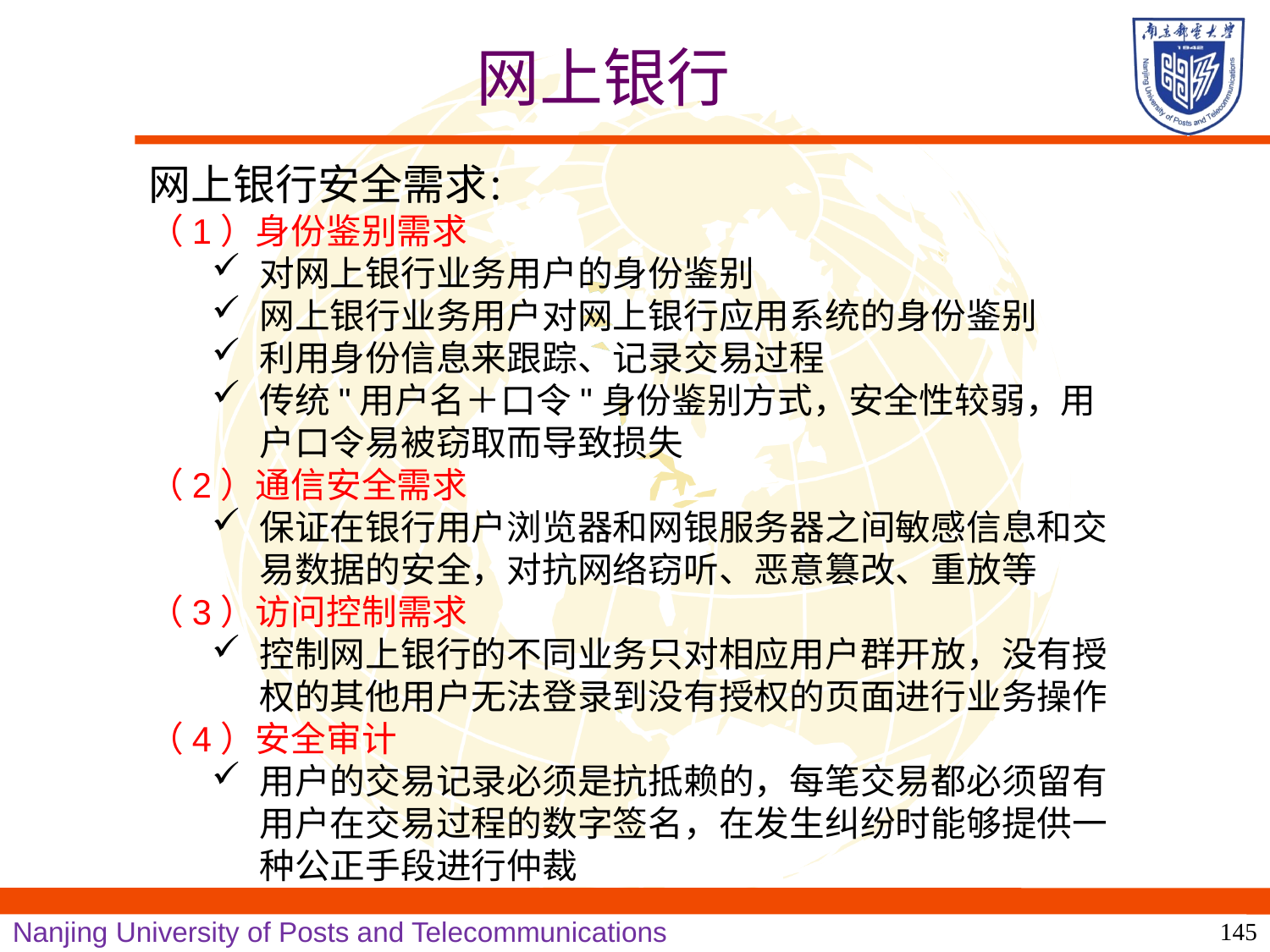

网上银行
网上银行安全需求：
（1）身份鉴别需求
对网上银行业务用户的身份鉴别
网上银行业务用户对网上银行应用系统的身份鉴别
利用身份信息来跟踪、记录交易过程
传统"用户名＋口令"身份鉴别方式，安全性较弱，用户口令易被窃取而导致损失
（2）通信安全需求
保证在银行用户浏览器和网银服务器之间敏感信息和交易数据的安全，对抗网络窃听、恶意篡改、重放等
（3）访问控制需求
控制网上银行的不同业务只对相应用户群开放，没有授权的其他用户无法登录到没有授权的页面进行业务操作
（4）安全审计
用户的交易记录必须是抗抵赖的，每笔交易都必须留有用户在交易过程的数字签名，在发生纠纷时能够提供一种公正手段进行仲裁

145